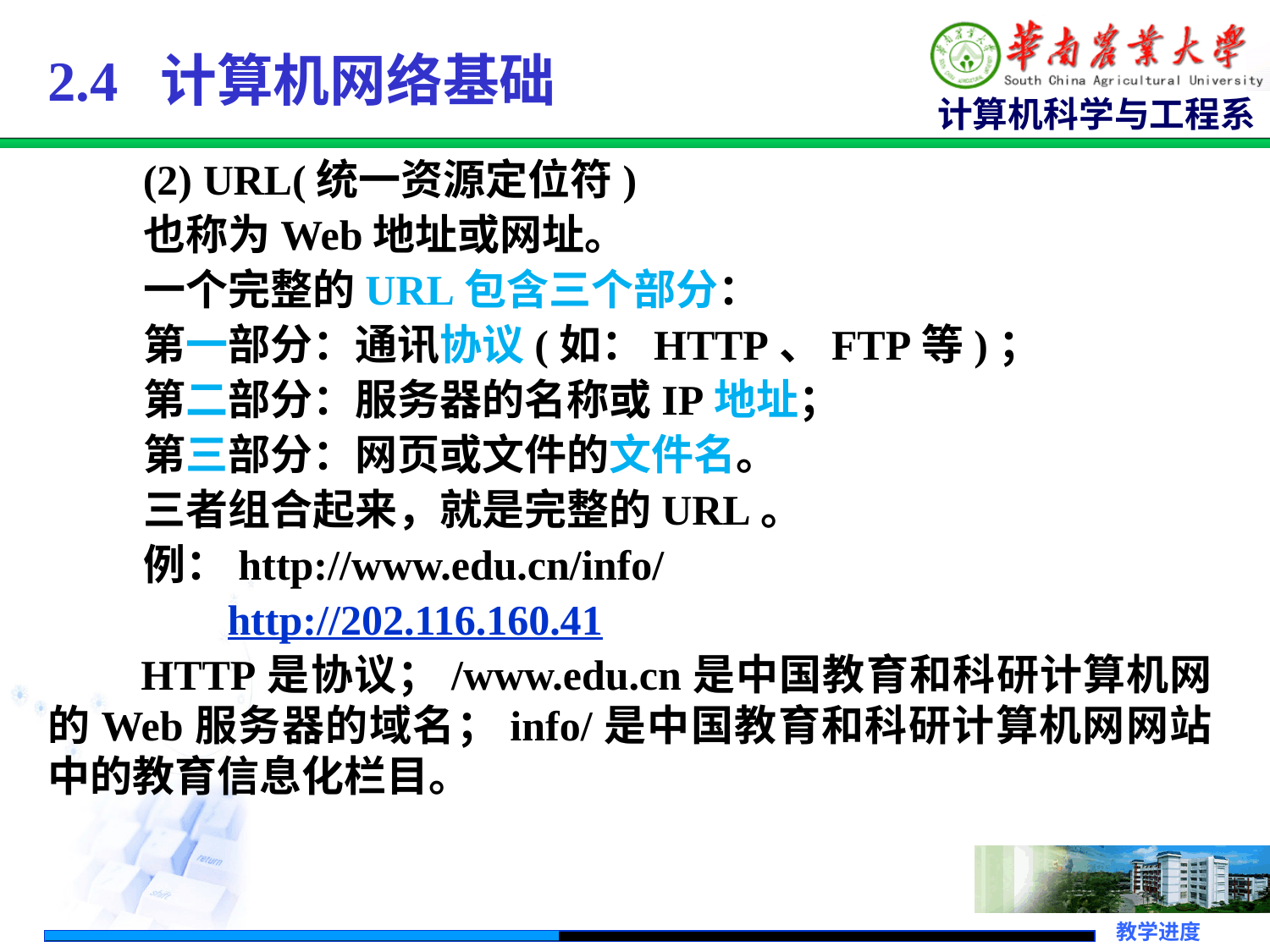

# 2.4  计算机网络基础
         (2) URL(统一资源定位符)
         也称为Web地址或网址。
         一个完整的URL包含三个部分：
         第一部分：通讯协议(如：HTTP、FTP等)；
         第二部分：服务器的名称或IP地址；
         第三部分：网页或文件的文件名。
         三者组合起来，就是完整的URL。
         例：http://www.edu.cn/info/
                 http://202.116.160.41
        HTTP是协议；/www.edu.cn是中国教育和科研计算机网的Web服务器的域名；info/是中国教育和科研计算机网网站中的教育信息化栏目。